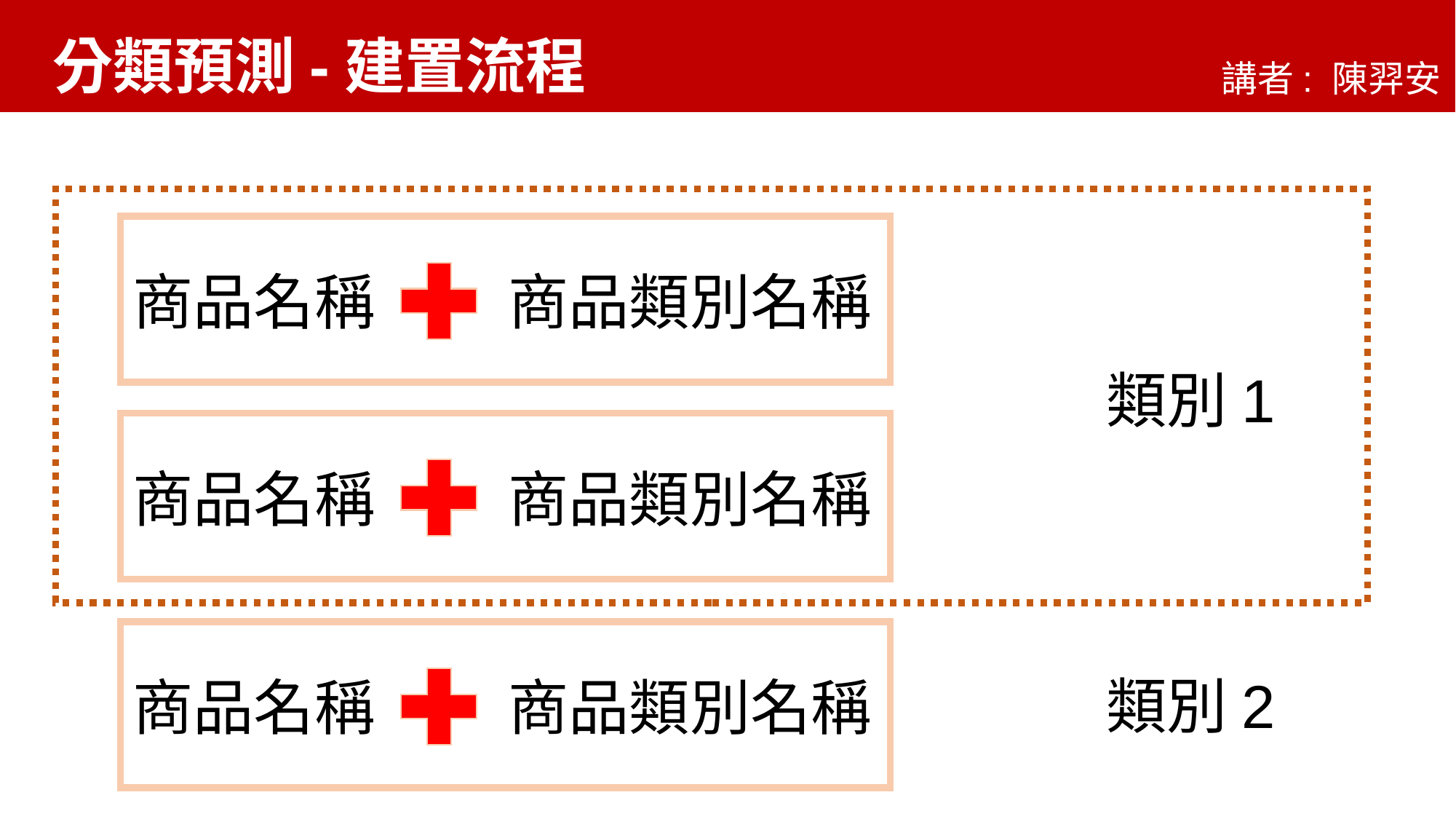

分類預測-建置流程
講者: 陳羿安

商品名稱
商品類別名稱
類別1

商品名稱
商品類別名稱

商品名稱
商品類別名稱
類別2